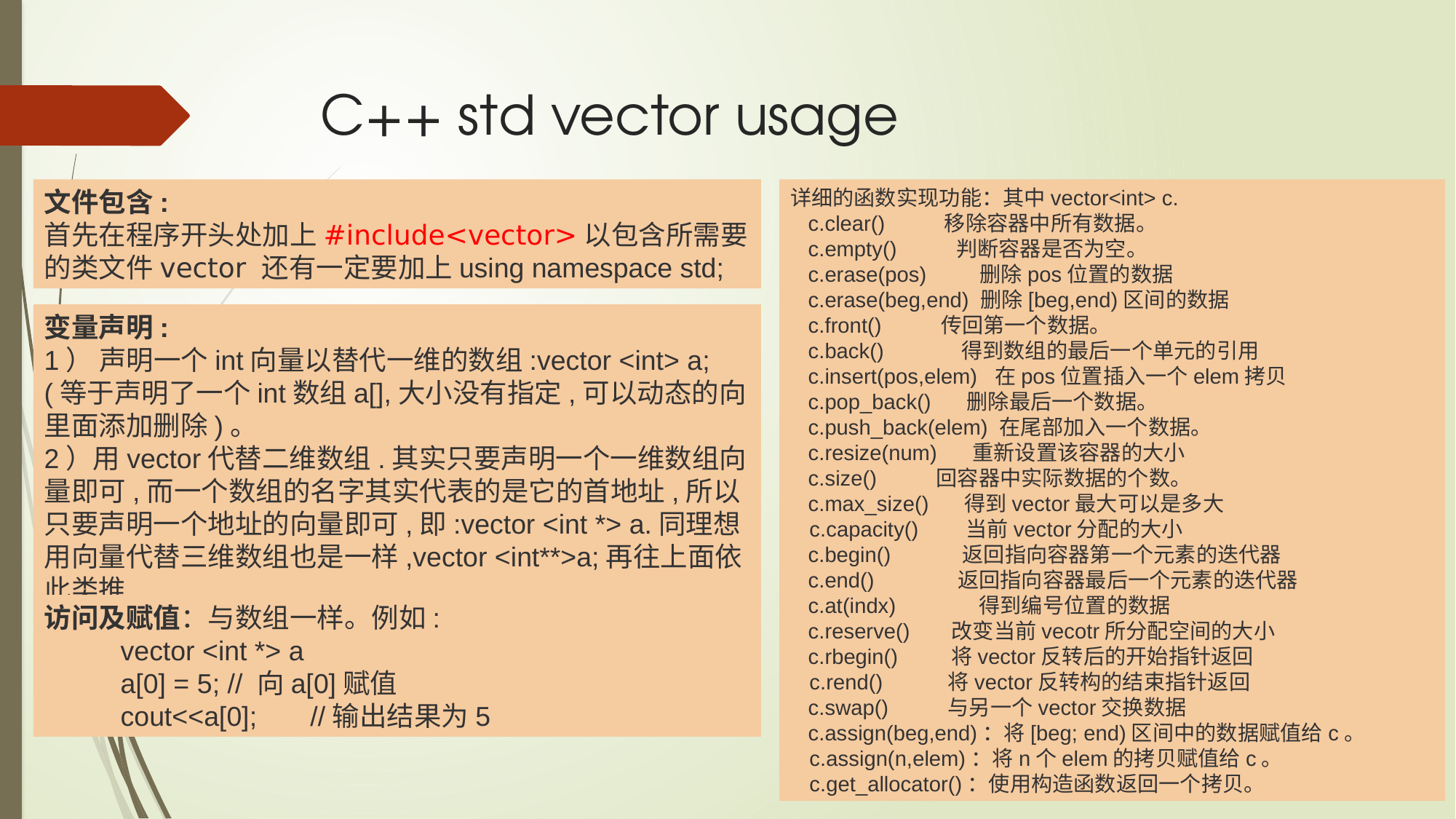

# C++ std vector usage
文件包含:
首先在程序开头处加上#include<vector>以包含所需要的类文件vector 还有一定要加上using namespace std;
详细的函数实现功能：其中vector<int> c.
   c.clear()         移除容器中所有数据。
   c.empty()         判断容器是否为空。
   c.erase(pos)        删除pos位置的数据
   c.erase(beg,end) 删除[beg,end)区间的数据
   c.front()         传回第一个数据。
   c.back()            得到数组的最后一个单元的引用
   c.insert(pos,elem)  在pos位置插入一个elem拷贝
   c.pop_back()     删除最后一个数据。
   c.push_back(elem) 在尾部加入一个数据。
   c.resize(num)     重新设置该容器的大小
   c.size()         回容器中实际数据的个数。
   c.max_size()     得到vector最大可以是多大
   c.capacity()       当前vector分配的大小
   c.begin()           返回指向容器第一个元素的迭代器
   c.end()             返回指向容器最后一个元素的迭代器
   c.at(indx)             得到编号位置的数据
   c.reserve()      改变当前vecotr所分配空间的大小
   c.rbegin()        将vector反转后的开始指针返回
   c.rend()          将vector反转构的结束指针返回
   c.swap()         与另一个vector交换数据
   c.assign(beg,end)：将[beg; end)区间中的数据赋值给c。
   c.assign(n,elem)：将n个elem的拷贝赋值给c。 
   c.get_allocator()：使用构造函数返回一个拷贝。
变量声明:
1） 声明一个int向量以替代一维的数组:vector <int> a;(等于声明了一个int数组a[],大小没有指定,可以动态的向里面添加删除)。
2）用vector代替二维数组.其实只要声明一个一维数组向量即可,而一个数组的名字其实代表的是它的首地址,所以只要声明一个地址的向量即可,即:vector <int *> a.同理想用向量代替三维数组也是一样,vector <int**>a;再往上面依此类推
访问及赋值：与数组一样。例如:
          vector <int *> a
          a[0] = 5; // 向a[0]赋值
          cout<<a[0];       //输出结果为5